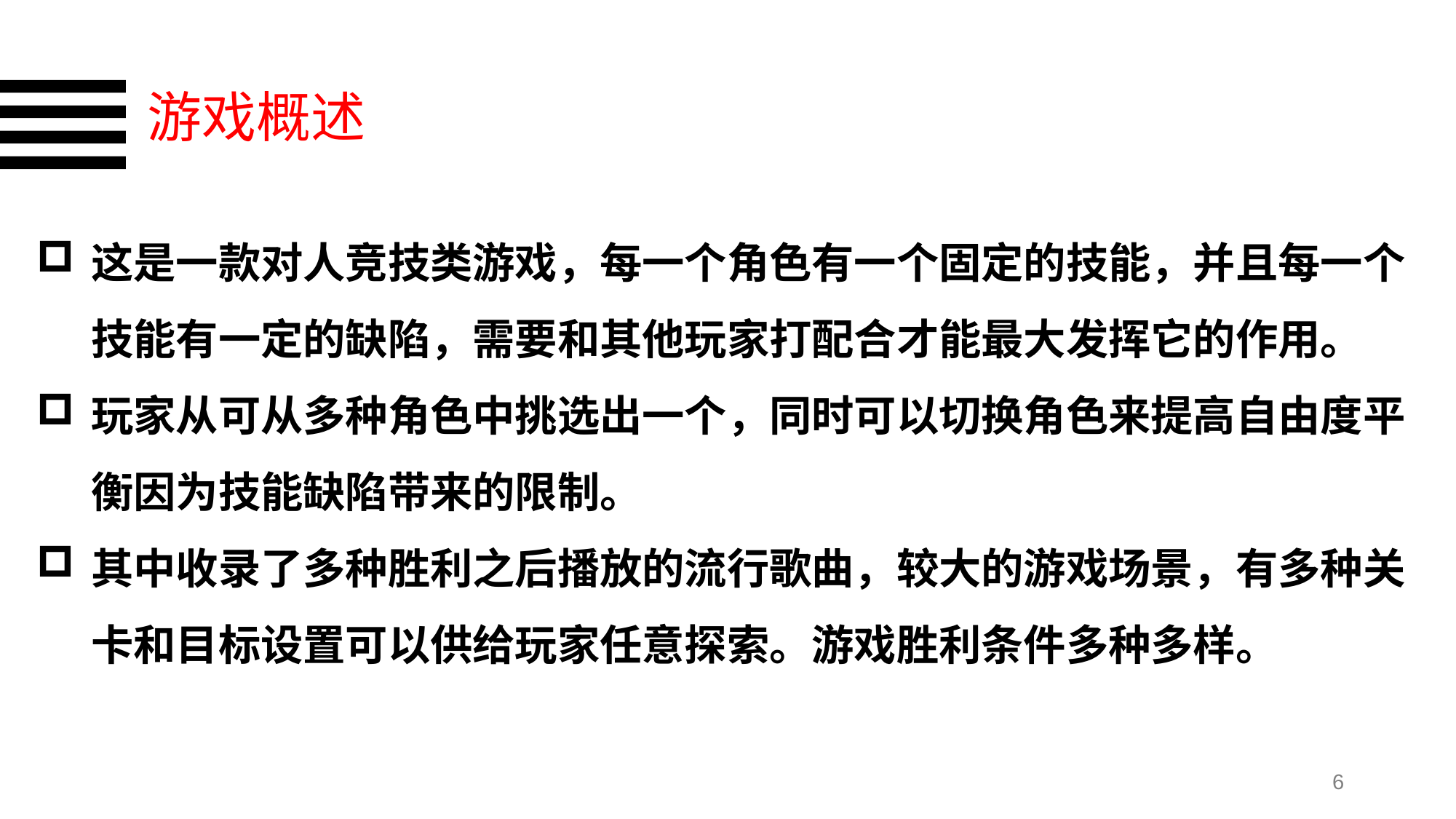

游戏概述

这是一款对人竞技类游戏，每一个角色有一个固定的技能，并且每一个技能有一定的缺陷，需要和其他玩家打配合才能最大发挥它的作用。
玩家从可从多种角色中挑选出一个，同时可以切换角色来提高自由度平衡因为技能缺陷带来的限制。
其中收录了多种胜利之后播放的流行歌曲，较大的游戏场景，有多种关卡和目标设置可以供给玩家任意探索。游戏胜利条件多种多样。

6